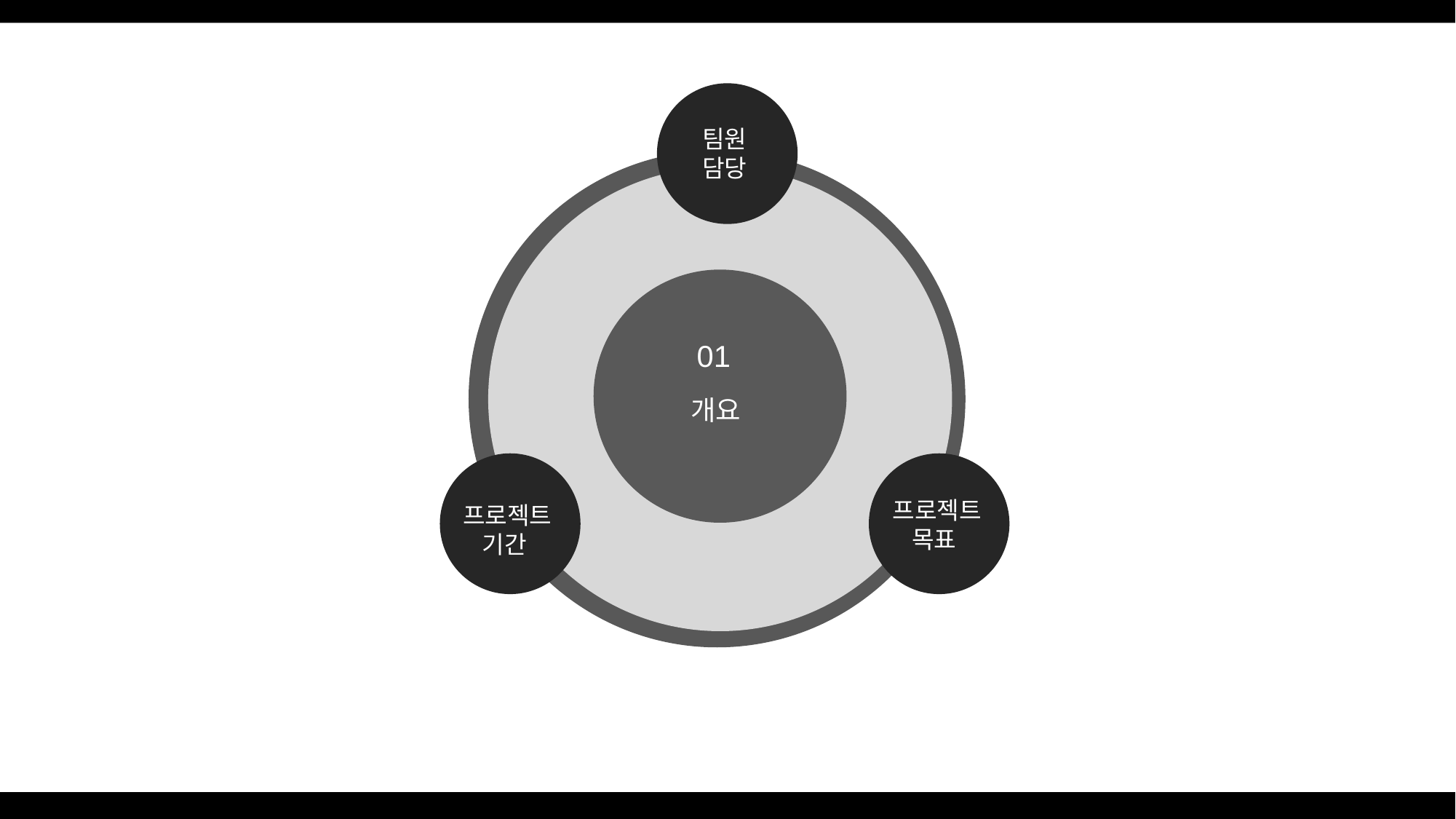

팀원
담당

01
개요

프로젝트
  목표
프로젝트
  기간